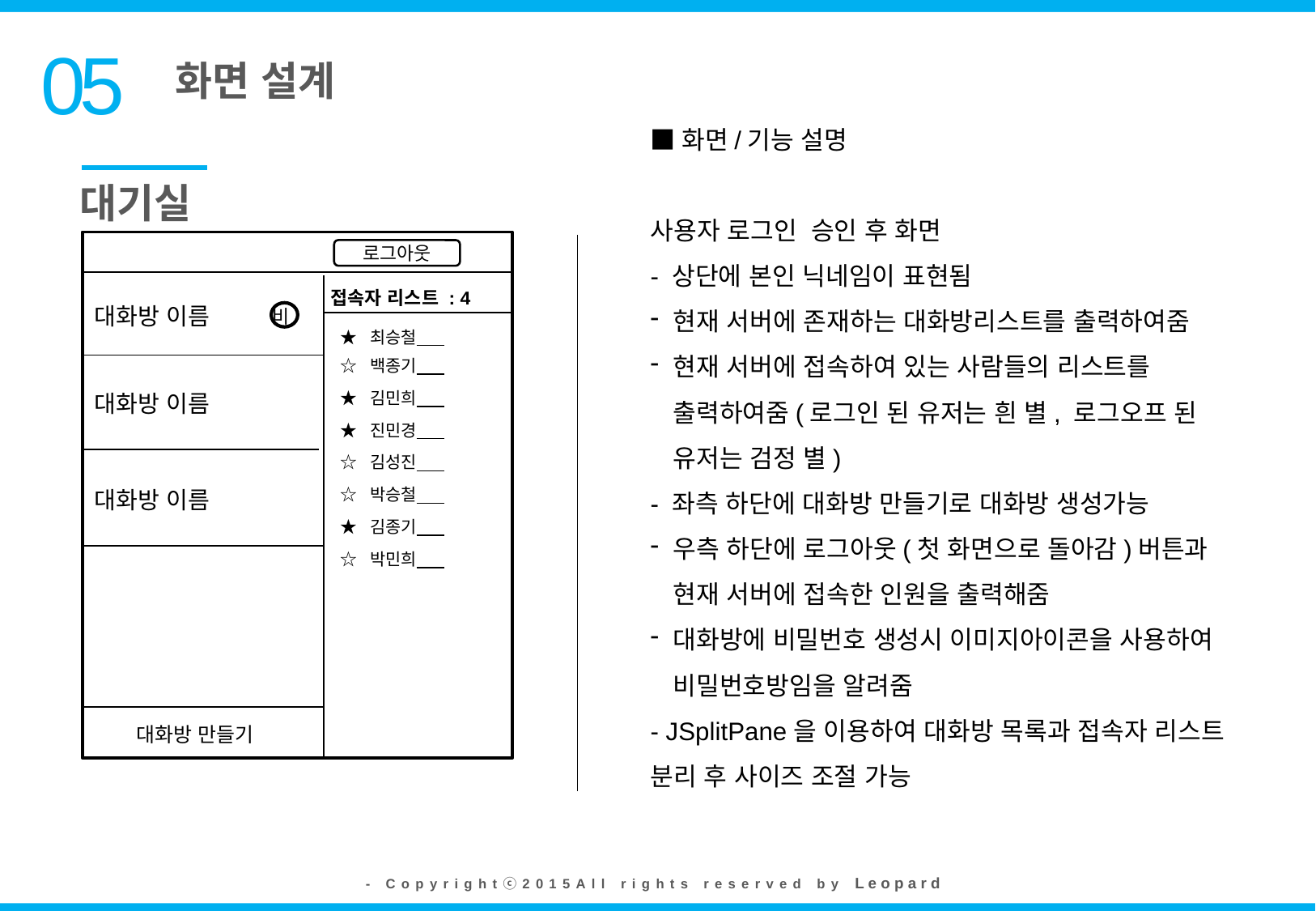

화면 설계
05
■화면/기능 설명

사용자 로그인  승인 후 화면
- 상단에 본인 닉네임이 표현됨
현재 서버에 존재하는 대화방리스트를 출력하여줌
현재 서버에 접속하여 있는 사람들의 리스트를 출력하여줌(로그인 된 유저는 흰 별, 로그오프 된 유저는 검정 별)
- 좌측 하단에 대화방 만들기로 대화방 생성가능
우측 하단에 로그아웃(첫 화면으로 돌아감)버튼과  현재 서버에 접속한 인원을 출력해줌
대화방에 비밀번호 생성시 이미지아이콘을 사용하여 비밀번호방임을 알려줌
- JSplitPane을 이용하여 대화방 목록과 접속자 리스트 분리 후 사이즈 조절 가능
대기실

로그아웃
접속자 리스트 : 4
대화방 이름
비

 ★  최승철
 ☆  백종기
 ★  김민희
대화방 이름
 ★  진민경
 ☆  김성진
 ☆  박승철
대화방 이름
 ★  김종기
 ☆  박민희
대화방 만들기
- Copyrightⓒ2015All rights reserved by L e o p a r d